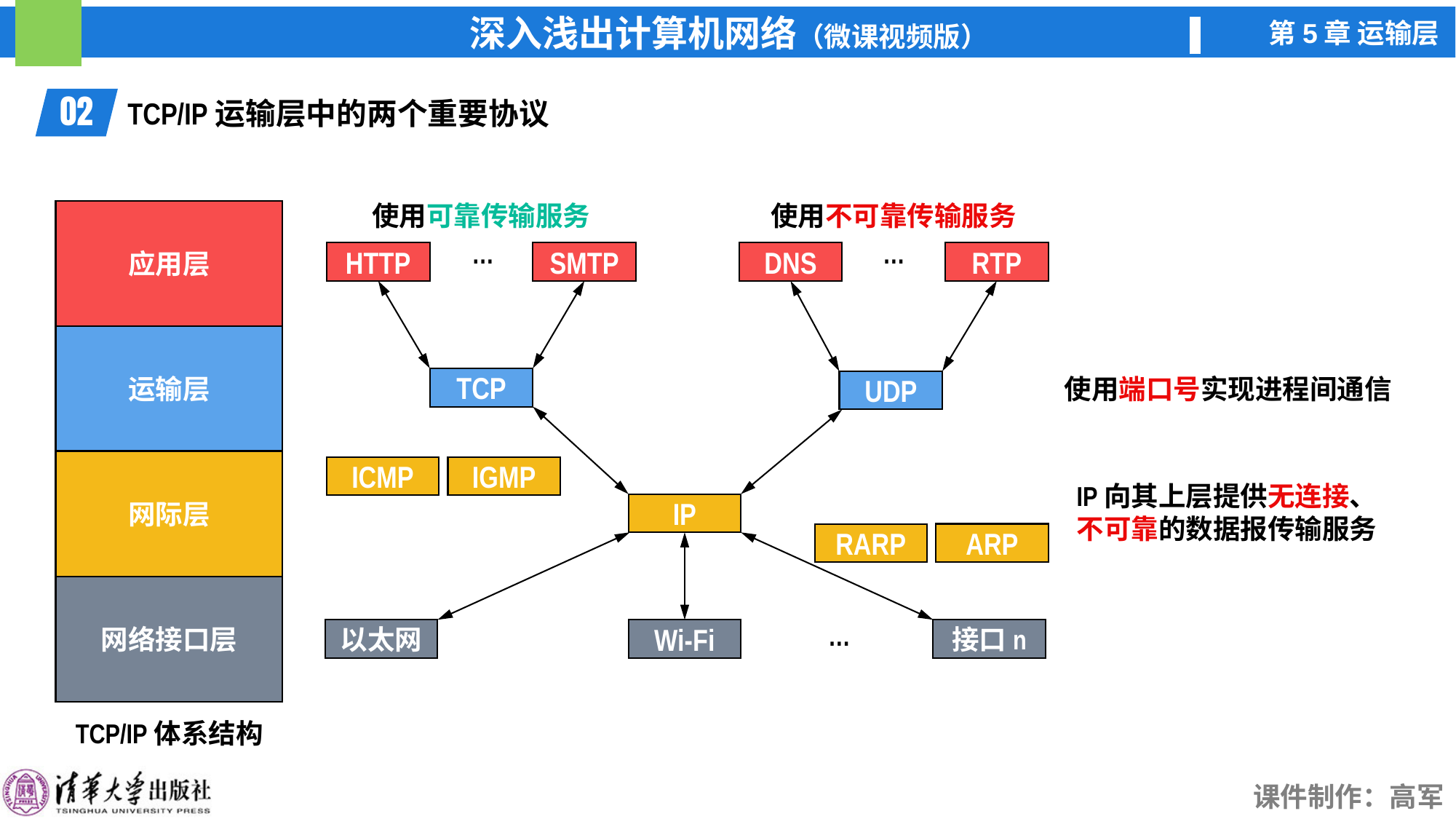

02
TCP/IP运输层中的两个重要协议
使用可靠传输服务
使用不可靠传输服务
应用层
运输层
网际层
网络接口层
TCP/IP体系结构
…
…
HTTP
SMTP
DNS
RTP
使用端口号实现进程间通信
TCP
UDP
IGMP
ICMP
IP向其上层提供无连接、
不可靠的数据报传输服务
IP
ARP
RARP
…
以太网
Wi-Fi
接口n